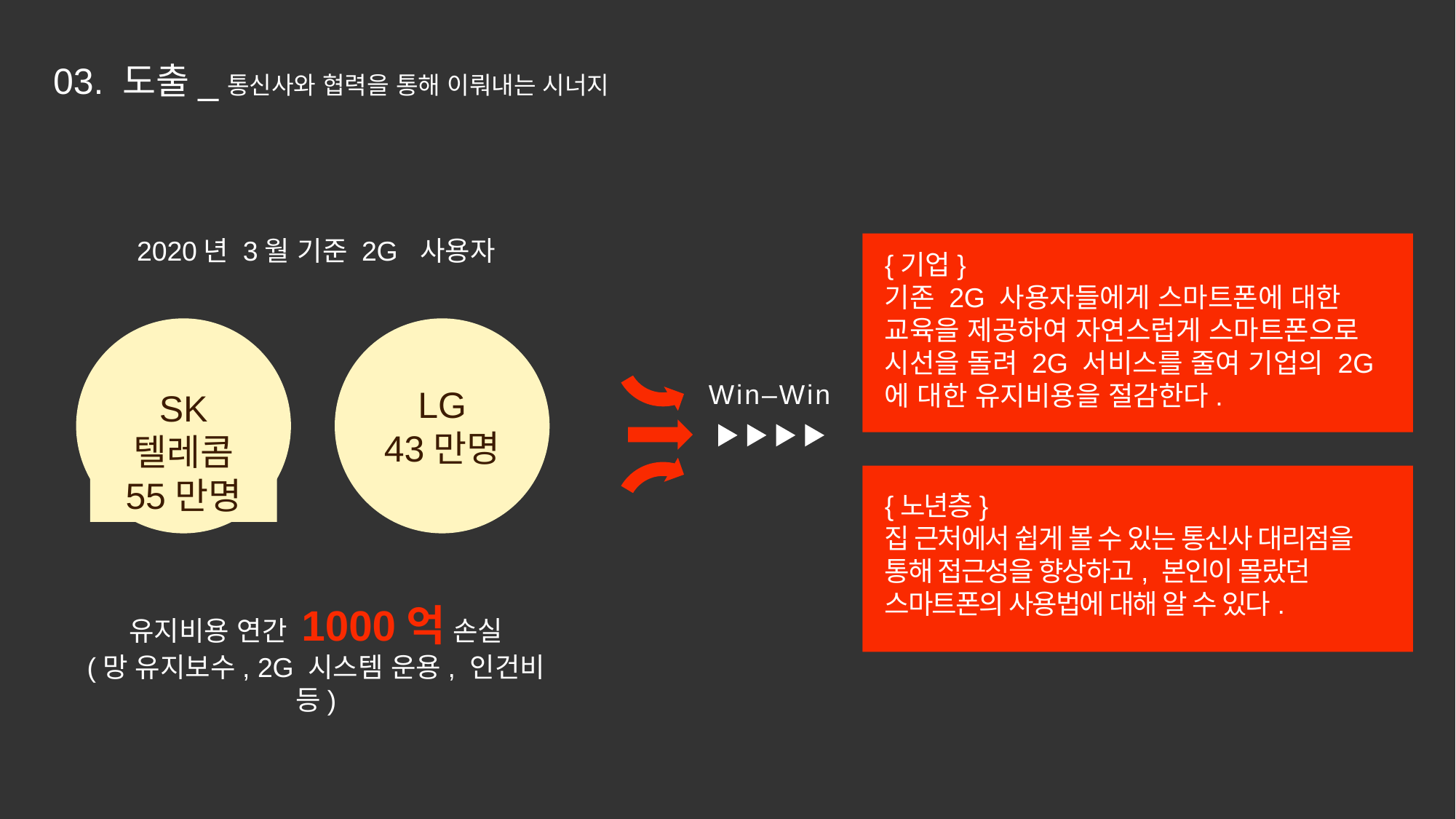

03. 도출_통신사와 협력을 통해 이뤄내는 시너지
2020년 3월 기준 2G  사용자

LG
43만명
SK 텔레콤
55만명
유지비용 연간 1000억 손실
(망 유지보수, 2G 시스템 운용, 인건비 등)

{기업}
기존 2G 사용자들에게 스마트폰에 대한 교육을 제공하여 자연스럽게 스마트폰으로 시선을 돌려 2G 서비스를 줄여 기업의 2G에 대한 유지비용을 절감한다.

W i n – W i n

{노년층}
집 근처에서 쉽게 볼 수 있는 통신사 대리점을 통해 접근성을 향상하고, 본인이 몰랐던 스마트폰의 사용법에 대해 알 수 있다.